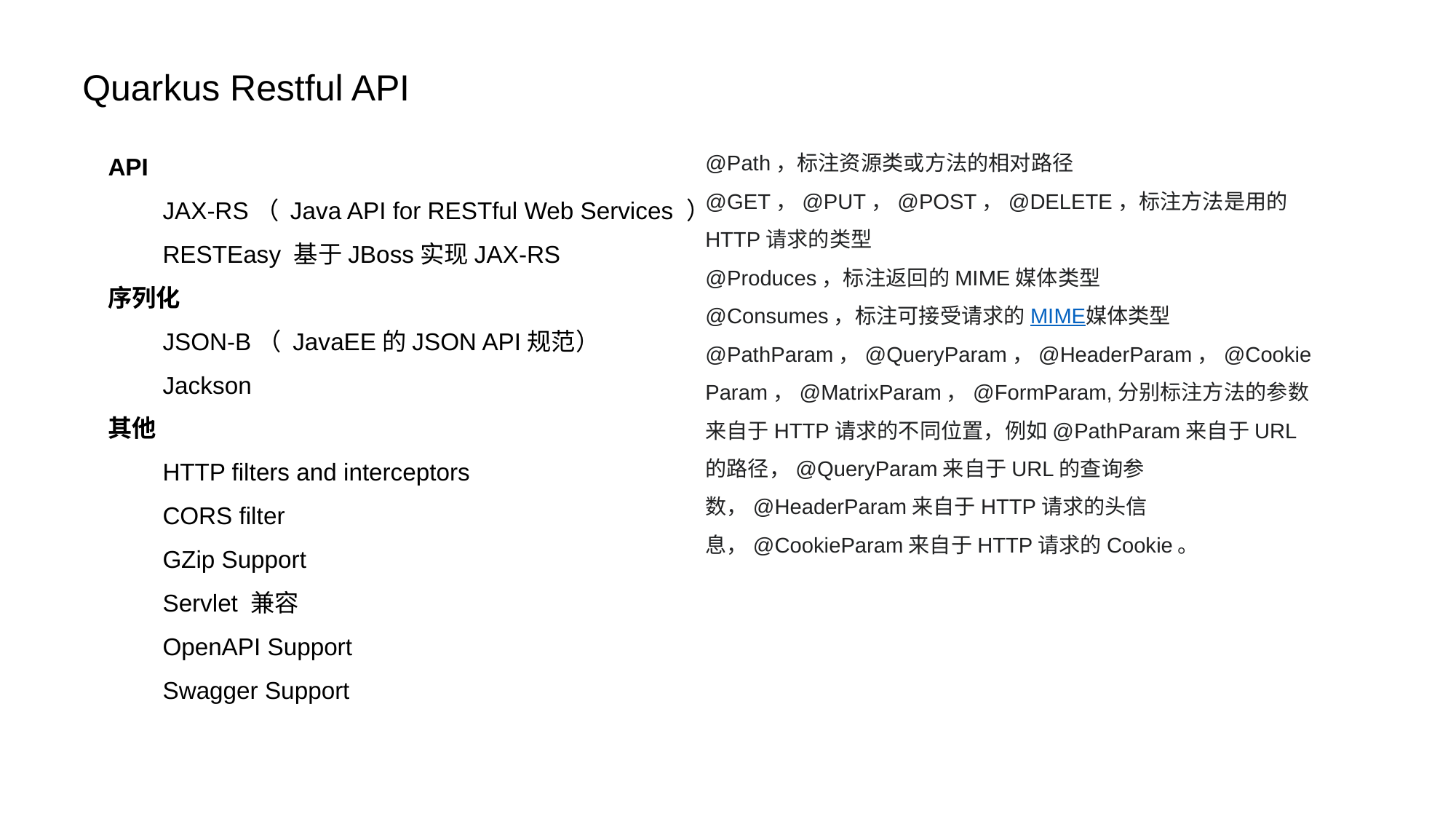

Quarkus Restful API
API
JAX-RS（ Java API for RESTful Web Services ）
RESTEasy 基于JBoss实现JAX-RS
序列化
JSON-B（ JavaEE的JSON API规范）
Jackson
其他
HTTP filters and interceptors
CORS filter
GZip Support
Servlet 兼容
OpenAPI Support
Swagger Support
@Path，标注资源类或方法的相对路径
@GET，@PUT，@POST，@DELETE，标注方法是用的HTTP请求的类型
@Produces，标注返回的MIME媒体类型
@Consumes，标注可接受请求的MIME媒体类型
@PathParam，@QueryParam，@HeaderParam，@CookieParam，@MatrixParam，@FormParam,分别标注方法的参数来自于HTTP请求的不同位置，例如@PathParam来自于URL的路径，@QueryParam来自于URL的查询参数，@HeaderParam来自于HTTP请求的头信息，@CookieParam来自于HTTP请求的Cookie。